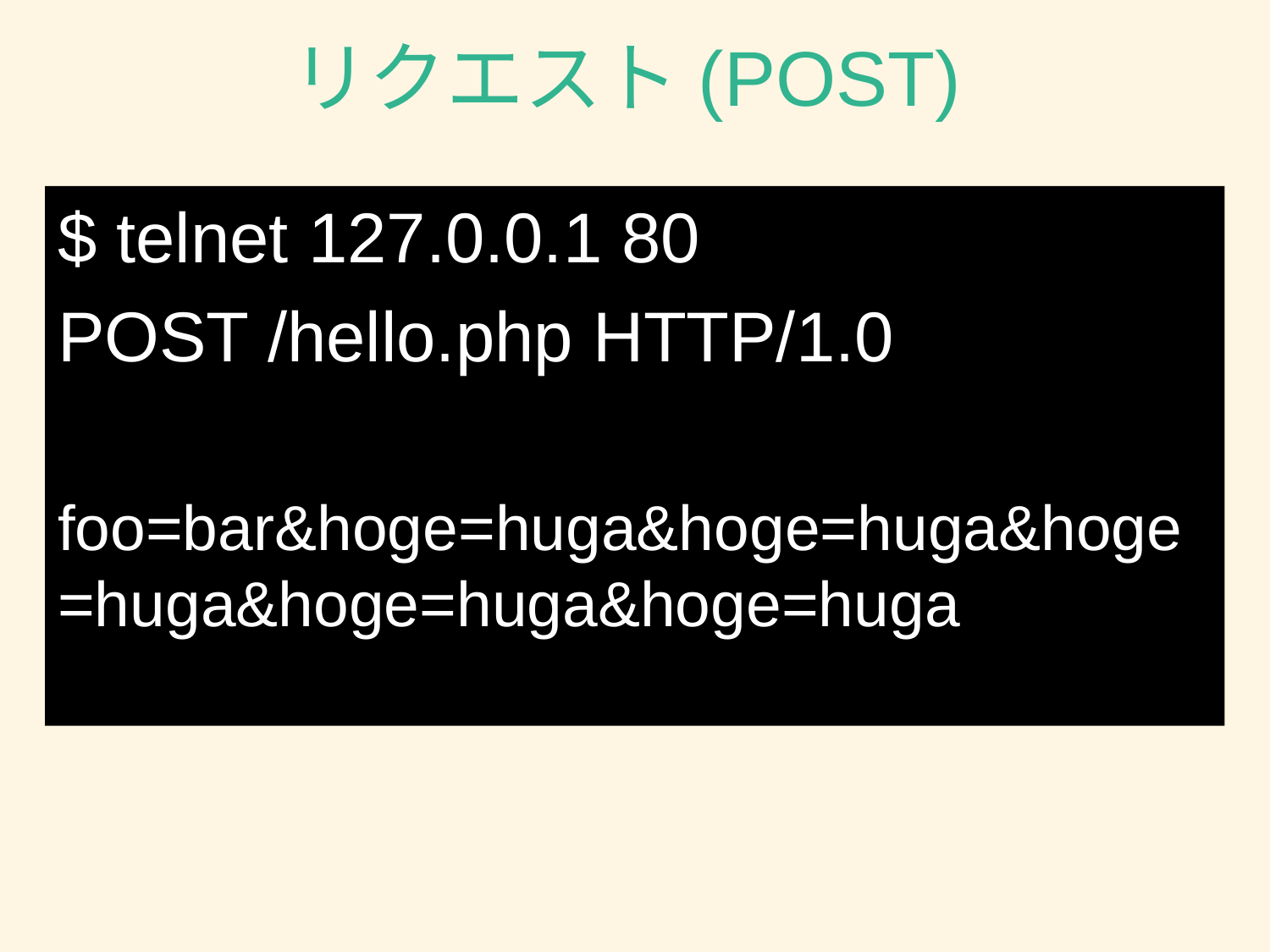

# リクエスト(POST)
$ telnet 127.0.0.1 80
POST /hello.php HTTP/1.0

foo=bar&hoge=huga&hoge=huga&hoge=huga&hoge=huga&hoge=huga